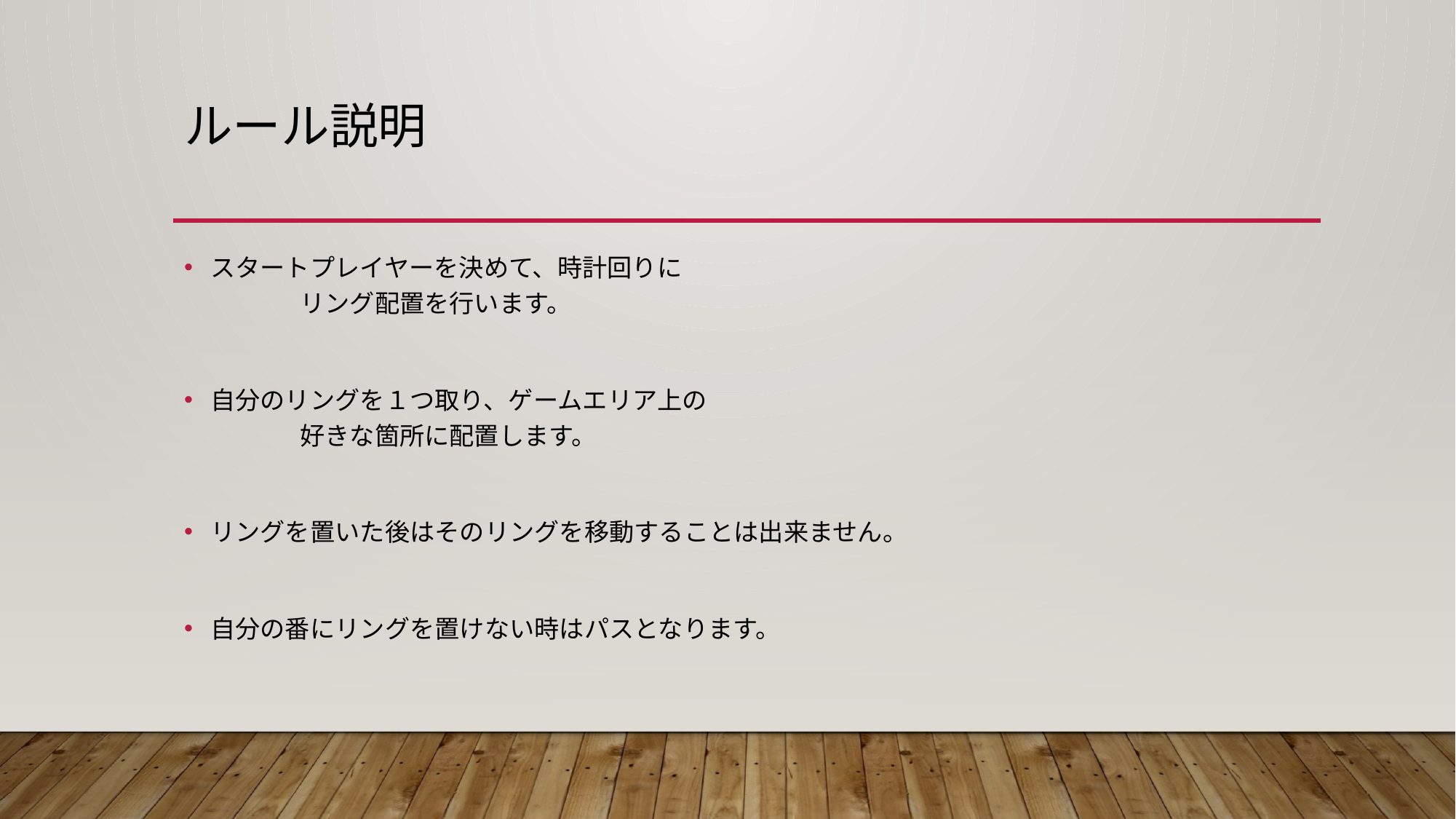

# ルール説明
スタートプレイヤーを決めて、時計回りに
							リング配置を行います。

自分のリングを１つ取り、ゲームエリア上の
							好きな箇所に配置します。

リングを置いた後はそのリングを移動することは出来ません。

自分の番にリングを置けない時はパスとなります。